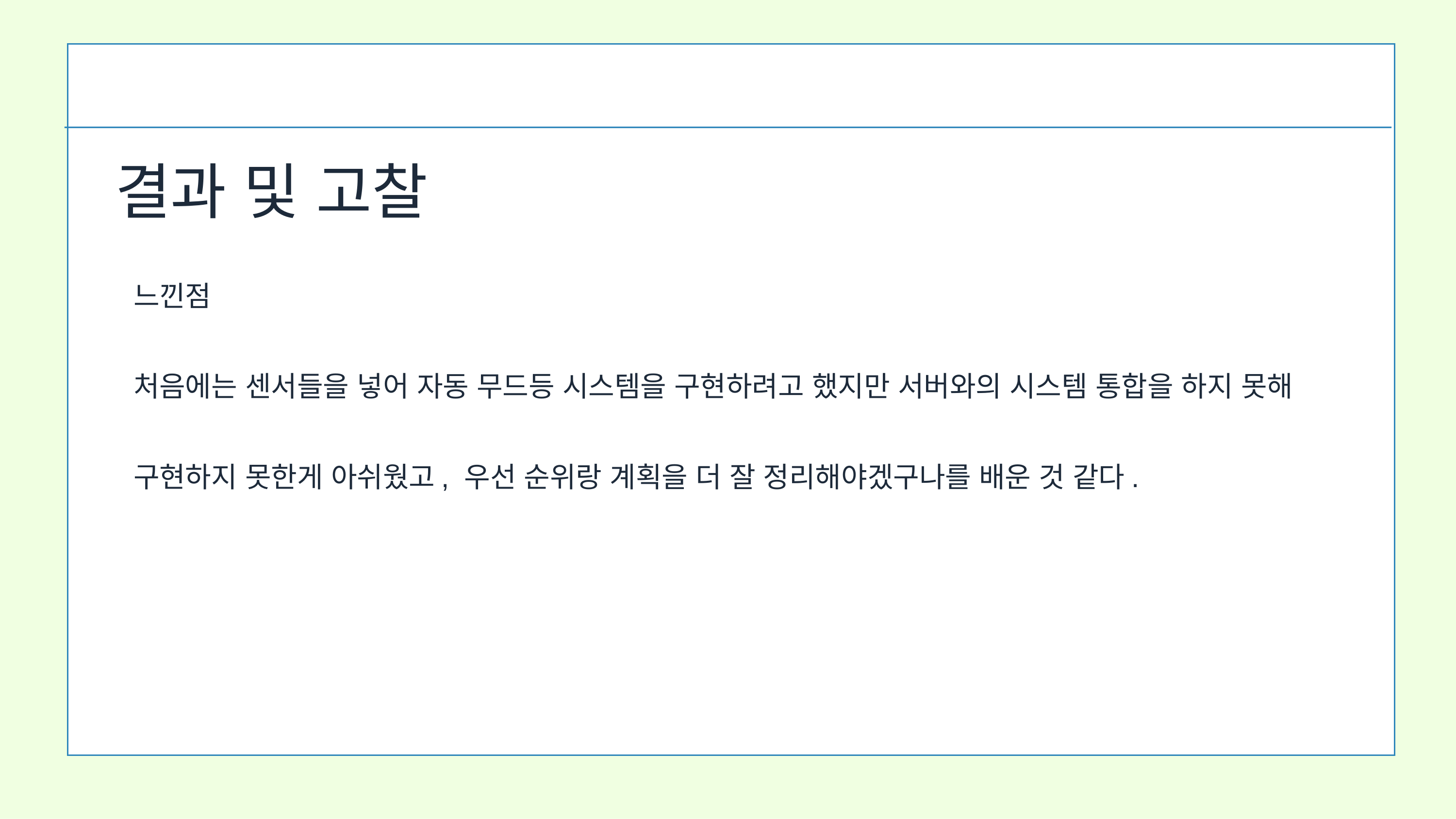

결과 및 고찰
느낀점
처음에는 센서들을 넣어 자동 무드등 시스템을 구현하려고 했지만 서버와의 시스템 통합을 하지 못해 구현하지 못한게 아쉬웠고, 우선 순위랑 계획을 더 잘 정리해야겠구나를 배운 것 같다.